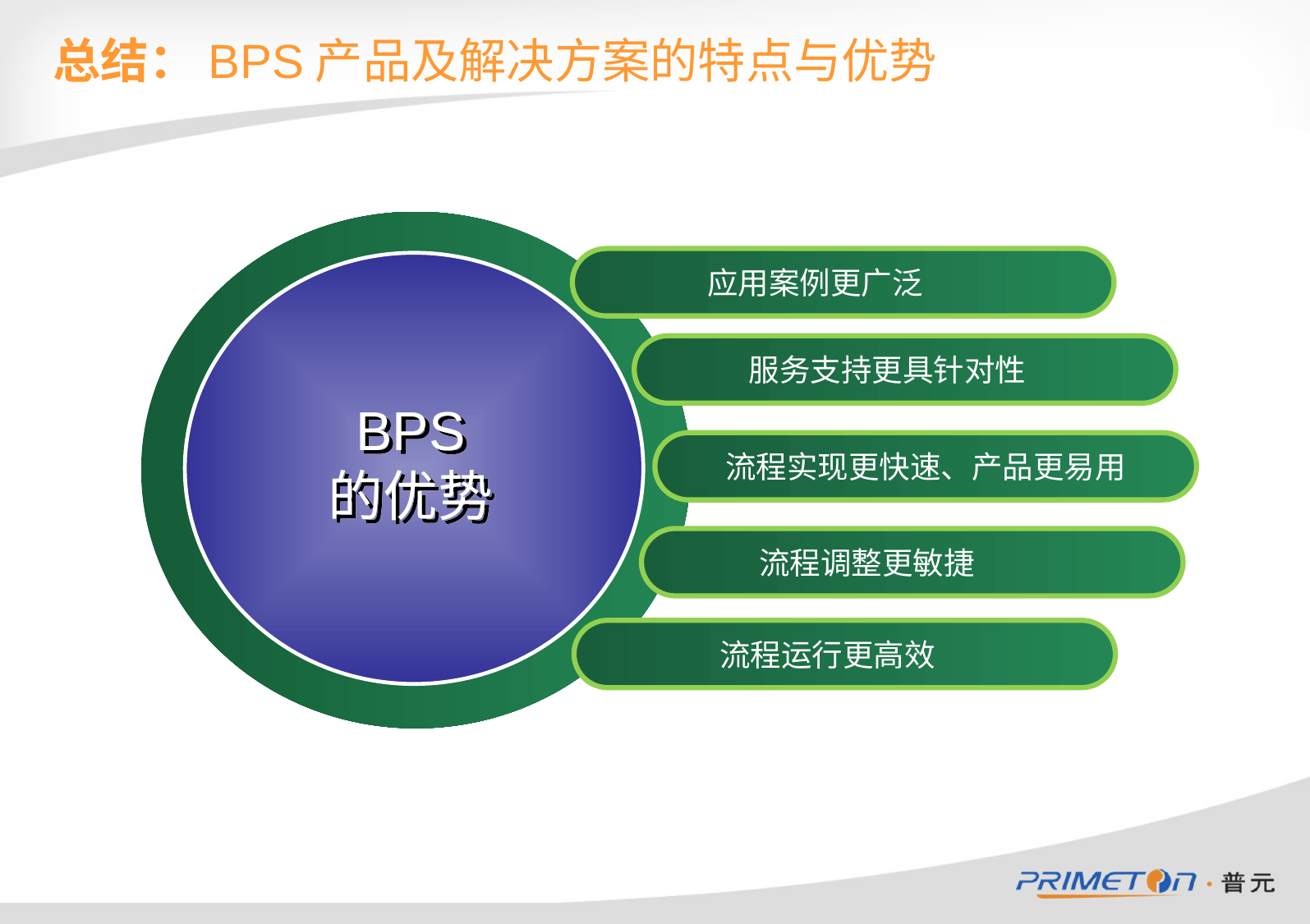

# 总结：BPS产品及解决方案的特点与优势

应用案例更广泛

服务支持更具针对性
BPS
的优势
流程实现更快速、产品更易用
流程调整更敏捷
流程运行更高效